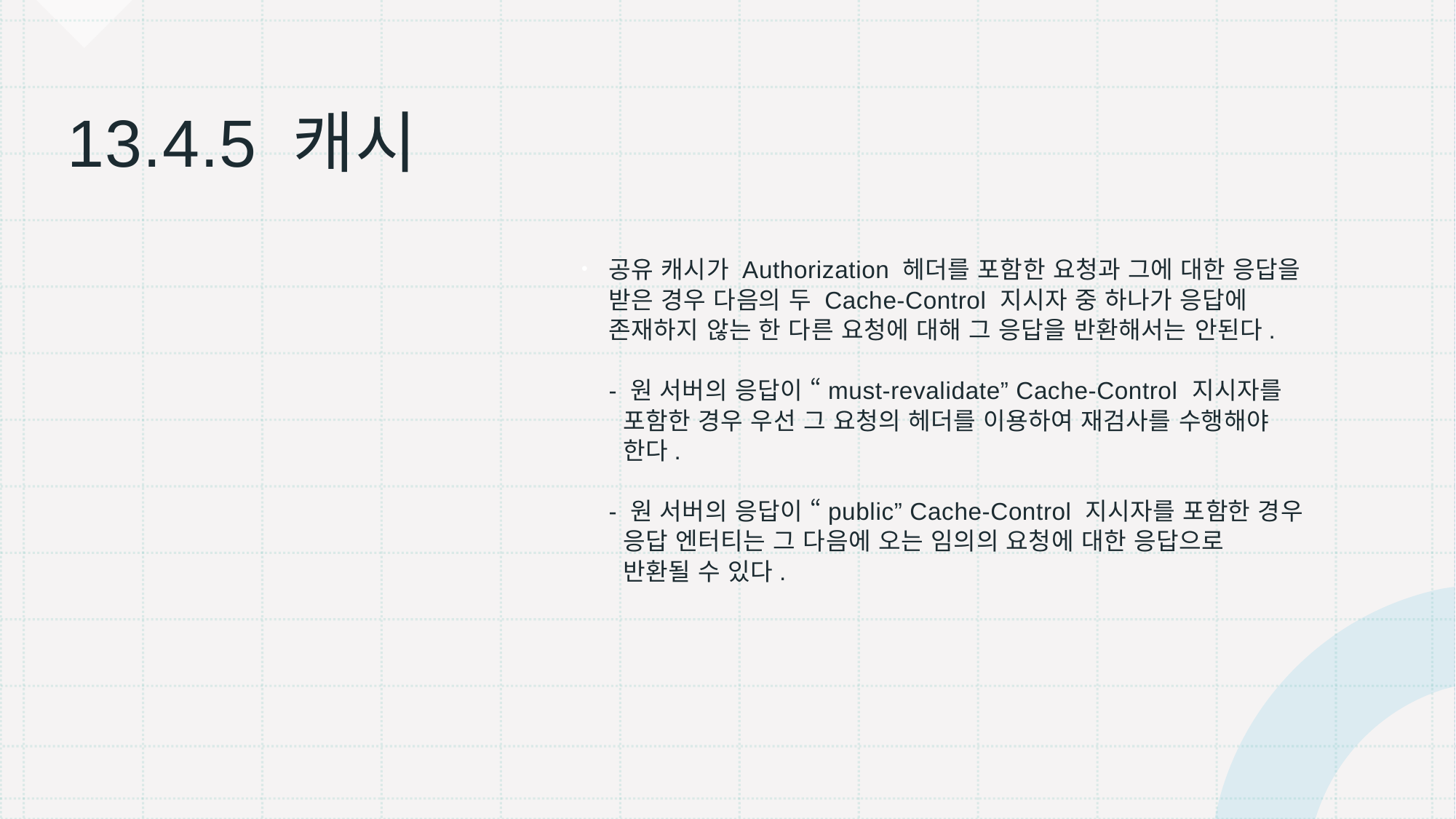

공유 캐시가 Authorization 헤더를 포함한 요청과 그에 대한 응답을 받은 경우 다음의 두 Cache-Control 지시자 중 하나가 응답에 존재하지 않는 한 다른 요청에 대해 그 응답을 반환해서는 안된다.
- 원 서버의 응답이 “must-revalidate” Cache-Control 지시자를
  포함한 경우 우선 그 요청의 헤더를 이용하여 재검사를 수행해야
  한다.
- 원 서버의 응답이 “public” Cache-Control 지시자를 포함한 경우
  응답 엔터티는 그 다음에 오는 임의의 요청에 대한 응답으로
  반환될 수 있다.
# 13.4.5 캐시